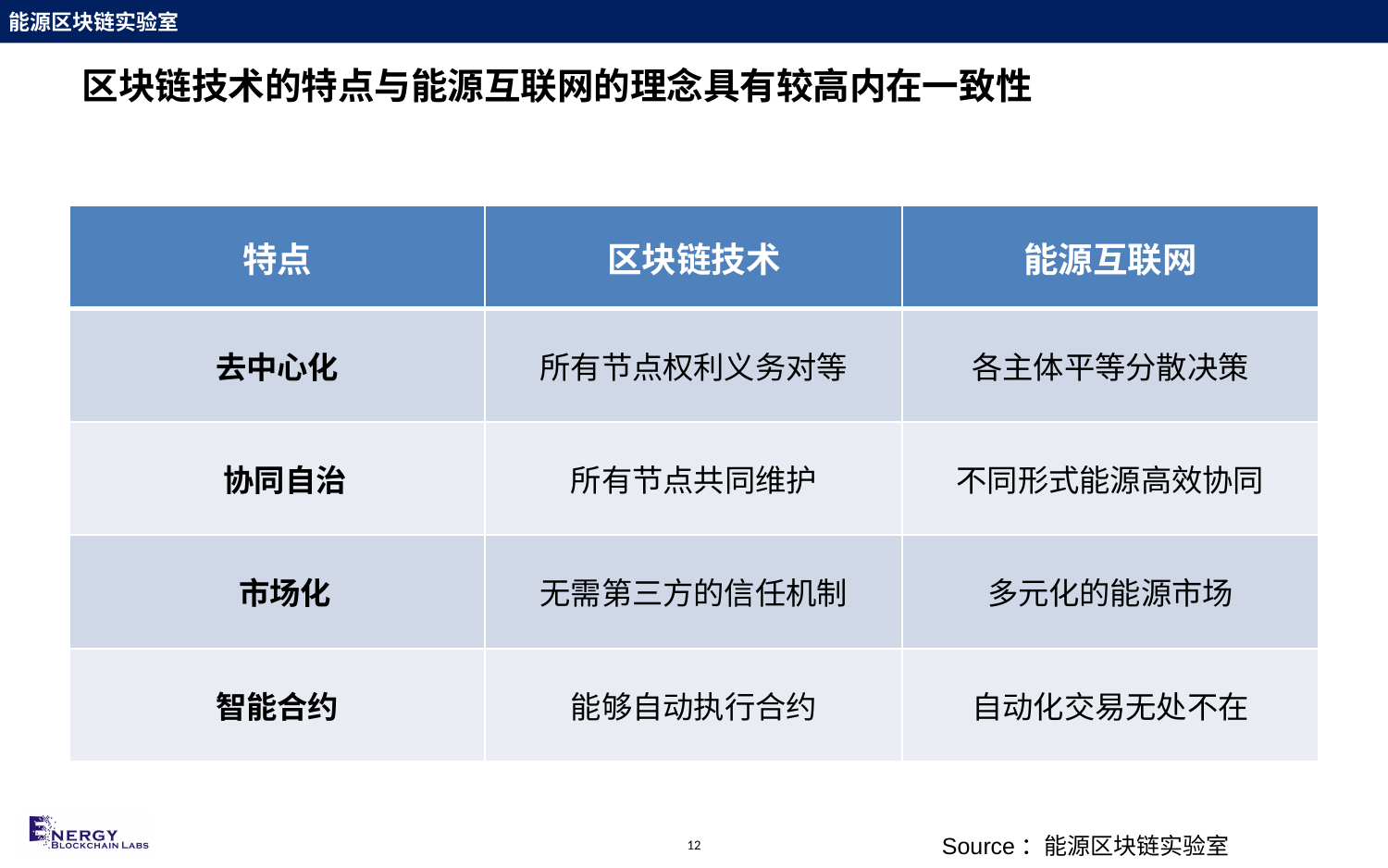

# 区块链技术的特点与能源互联网的理念具有较高内在一致性
| 特点 | 区块链技术 | 能源互联网 |
| --- | --- | --- |
| 去中心化 | 所有节点权利义务对等 | 各主体平等分散决策 |
| 协同自治 | 所有节点共同维护 | 不同形式能源高效协同 |
| 市场化 | 无需第三方的信任机制 | 多元化的能源市场 |
| 智能合约 | 能够自动执行合约 | 自动化交易无处不在 |
Source：能源区块链实验室